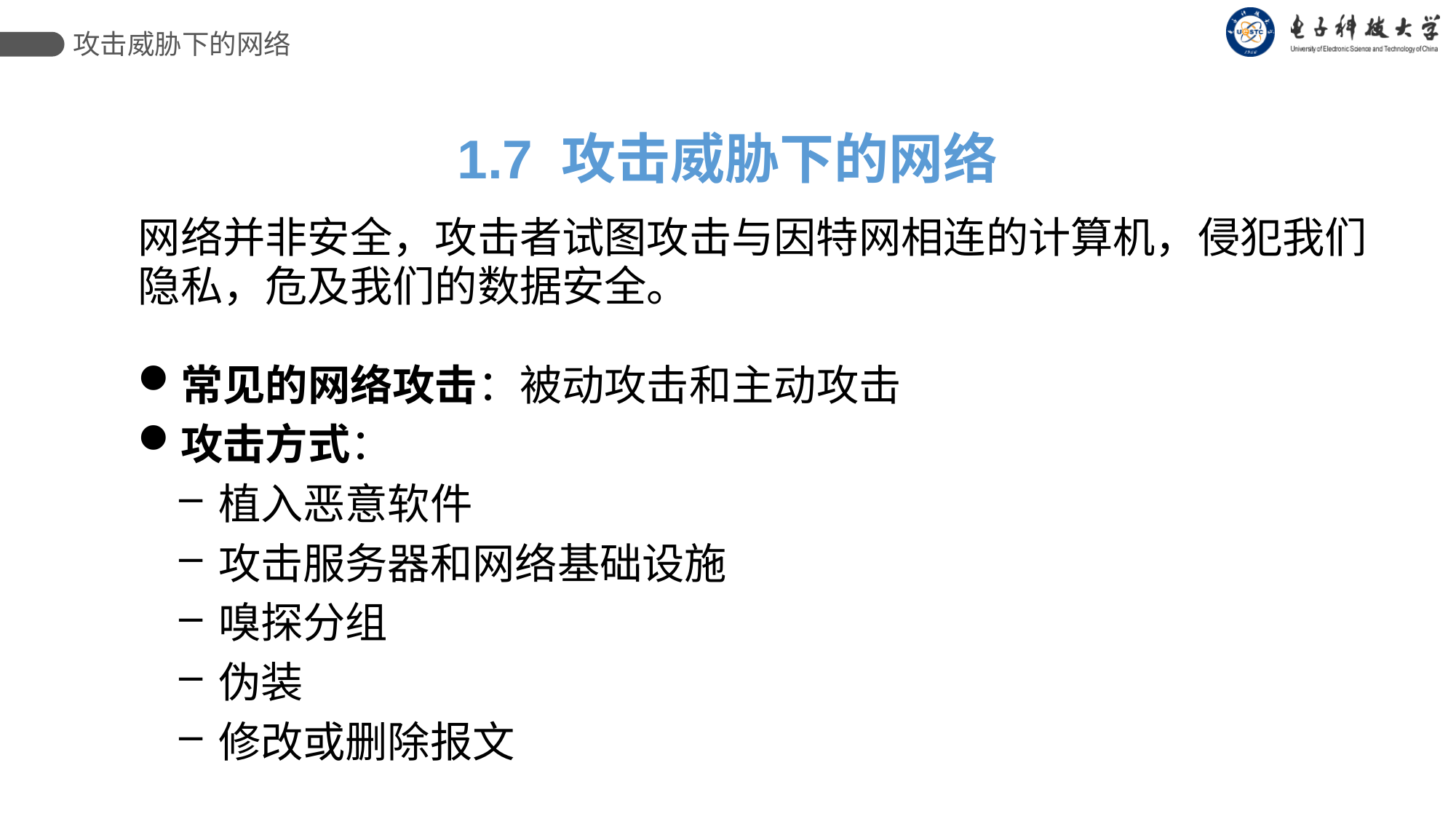

攻击威胁下的网络

1.7 攻击威胁下的网络
网络并非安全，攻击者试图攻击与因特网相连的计算机，侵犯我们
隐私，危及我们的数据安全。

常见的网络攻击：被动攻击和主动攻击
攻击方式：
植入恶意软件
攻击服务器和网络基础设施
嗅探分组
伪装
修改或删除报文